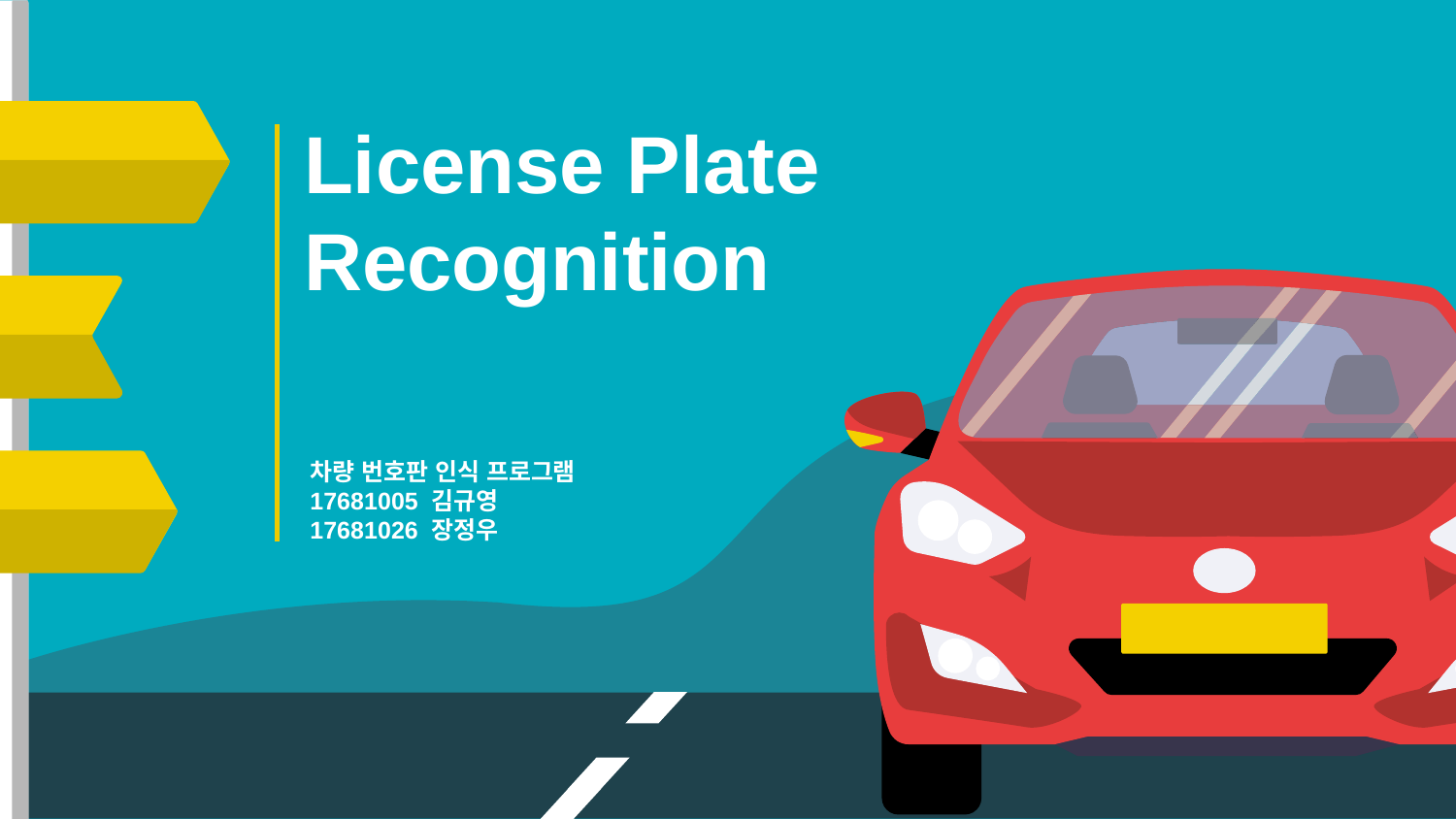

# License Plate Recognition

차량 번호판 인식 프로그램
17681005 김규영
17681026 장정우